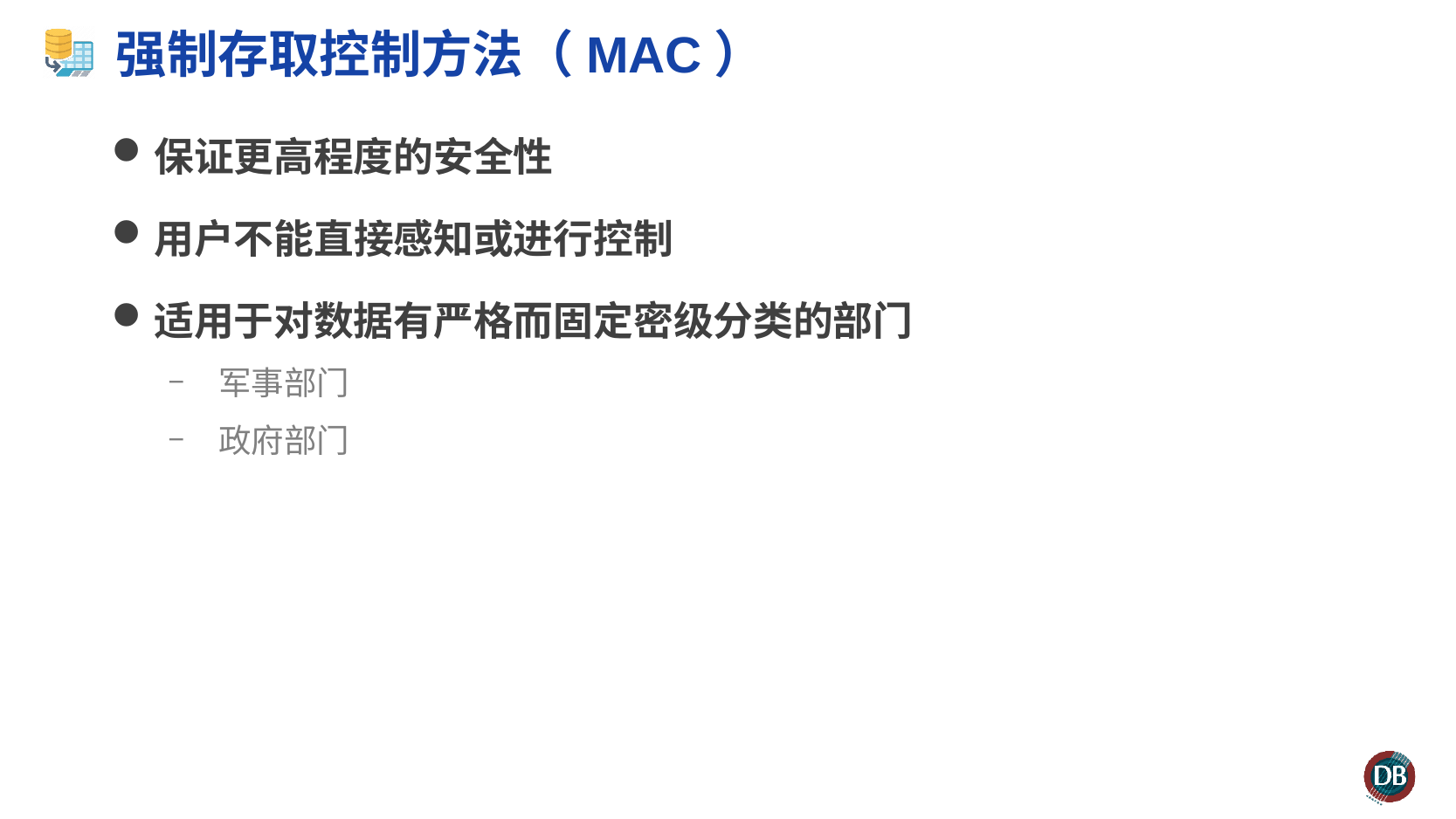

# 强制存取控制方法（MAC）
保证更高程度的安全性
用户不能直接感知或进行控制
适用于对数据有严格而固定密级分类的部门
 军事部门
 政府部门